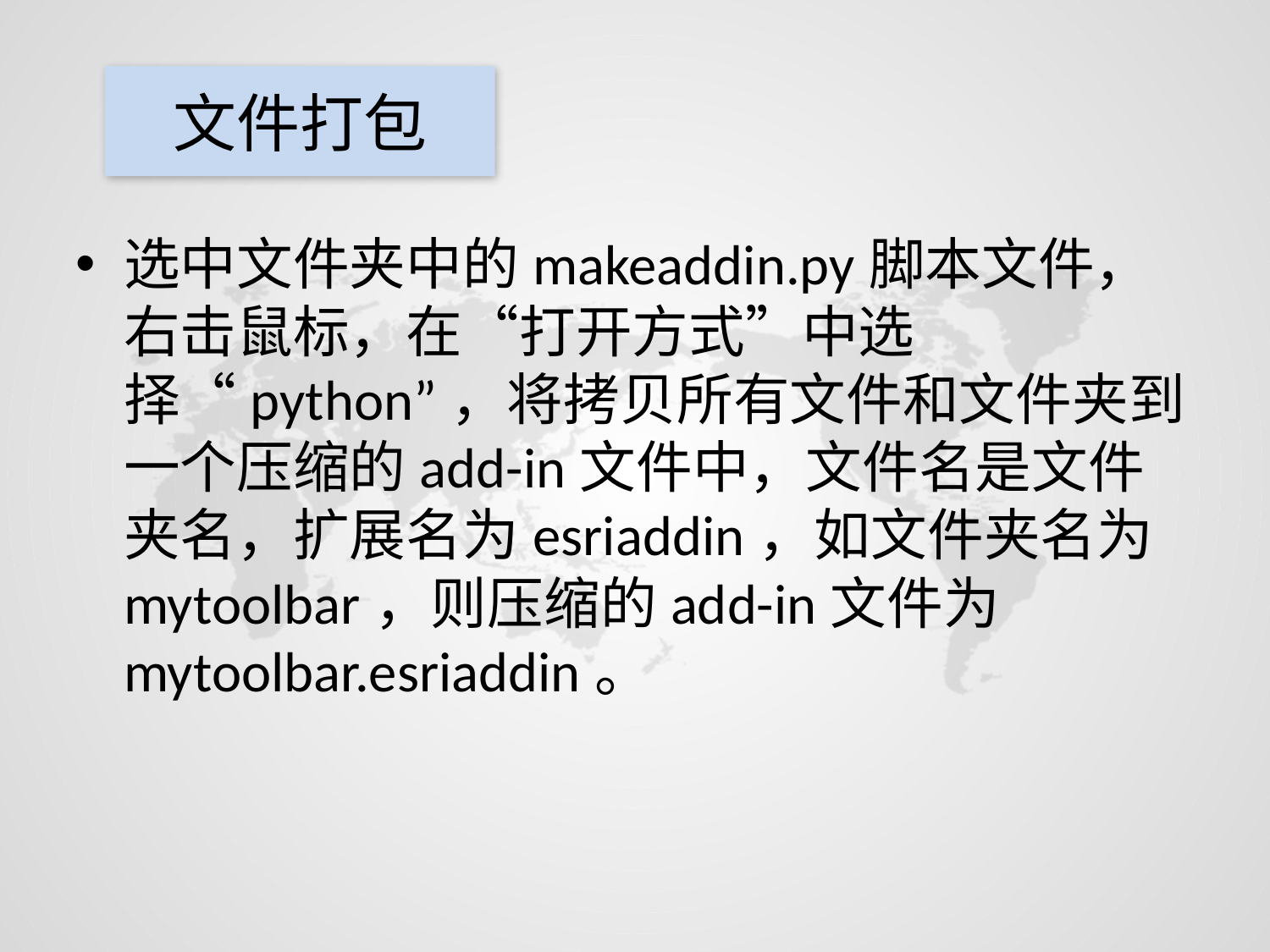

# 文件打包
选中文件夹中的makeaddin.py脚本文件，右击鼠标，在“打开方式”中选择“python”，将拷贝所有文件和文件夹到一个压缩的add-in文件中，文件名是文件夹名，扩展名为esriaddin，如文件夹名为mytoolbar，则压缩的add-in文件为mytoolbar.esriaddin。